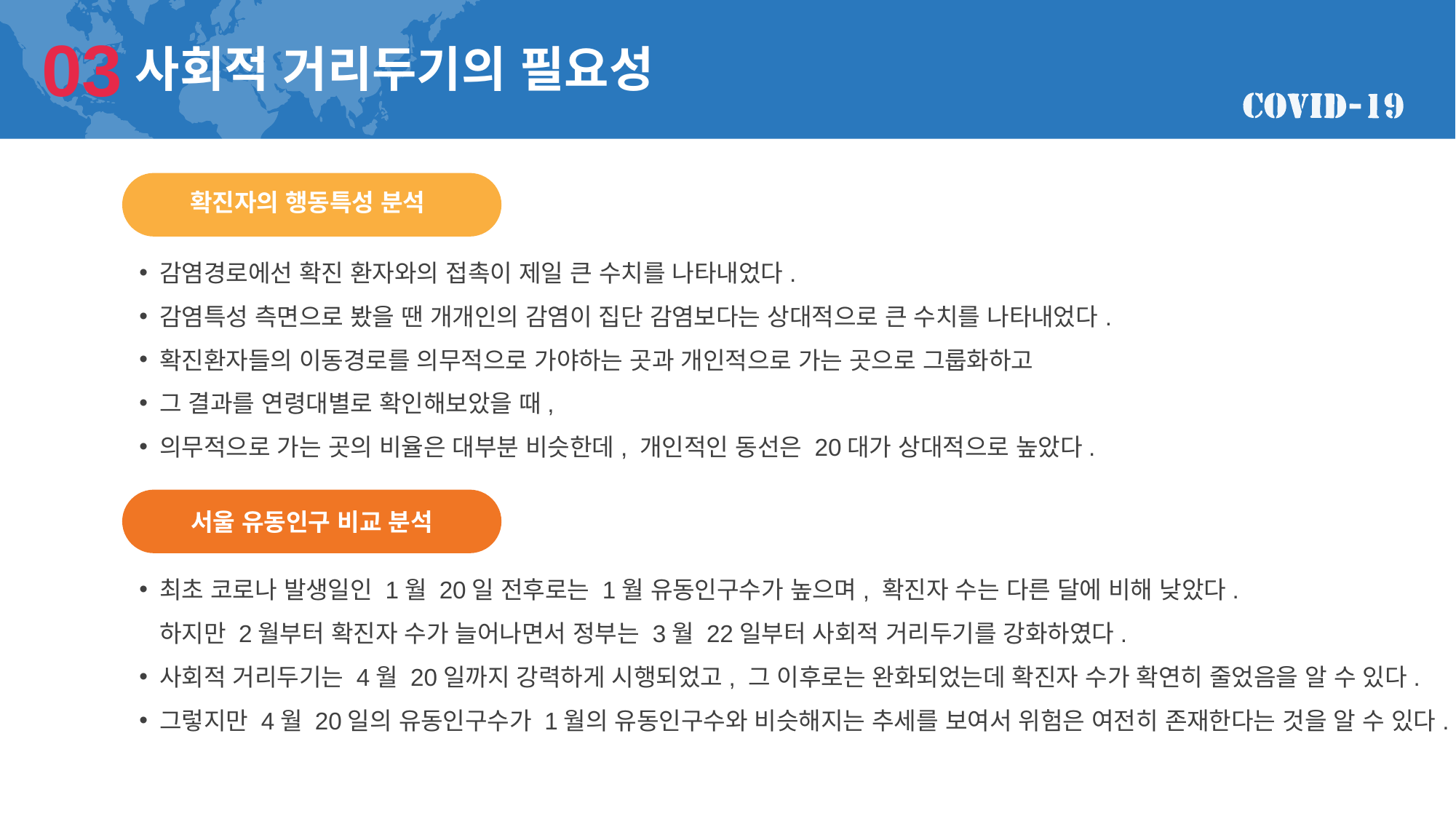

03
사회적 거리두기의 필요성

확진자의 행동특성 분석
감염경로에선 확진 환자와의 접촉이 제일 큰 수치를 나타내었다.
감염특성 측면으로 봤을 땐 개개인의 감염이 집단 감염보다는 상대적으로 큰 수치를 나타내었다.
확진환자들의 이동경로를 의무적으로 가야하는 곳과 개인적으로 가는 곳으로 그룹화하고
그 결과를 연령대별로 확인해보았을 때,
의무적으로 가는 곳의 비율은 대부분 비슷한데, 개인적인 동선은 20대가 상대적으로 높았다.

서울 유동인구 비교 분석
최초 코로나 발생일인 1월 20일 전후로는 1월 유동인구수가 높으며, 확진자 수는 다른 달에 비해 낮았다.                          하지만 2월부터 확진자 수가 늘어나면서 정부는 3월 22일부터 사회적 거리두기를 강화하였다.
사회적 거리두기는 4월 20일까지 강력하게 시행되었고, 그 이후로는 완화되었는데 확진자 수가 확연히 줄었음을 알 수 있다.
그렇지만 4월 20일의 유동인구수가 1월의 유동인구수와 비슷해지는 추세를 보여서 위험은 여전히 존재한다는 것을 알 수 있다.